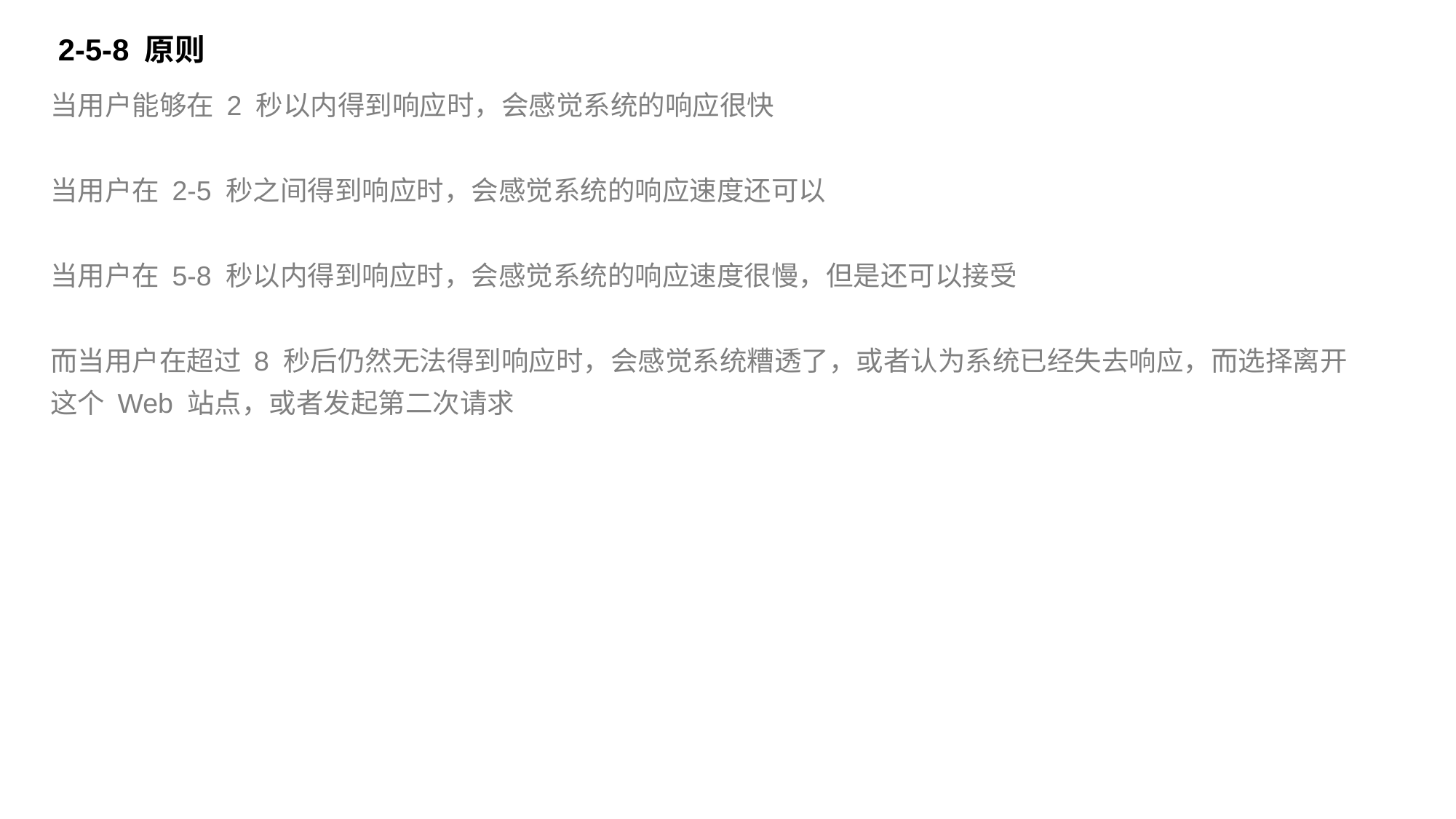

2-5-8 原则
当用户能够在 2 秒以内得到响应时，会感觉系统的响应很快
当用户在 2-5 秒之间得到响应时，会感觉系统的响应速度还可以
当用户在 5-8 秒以内得到响应时，会感觉系统的响应速度很慢，但是还可以接受
而当用户在超过 8 秒后仍然无法得到响应时，会感觉系统糟透了，或者认为系统已经失去响应，而选择离开这个 Web 站点，或者发起第二次请求